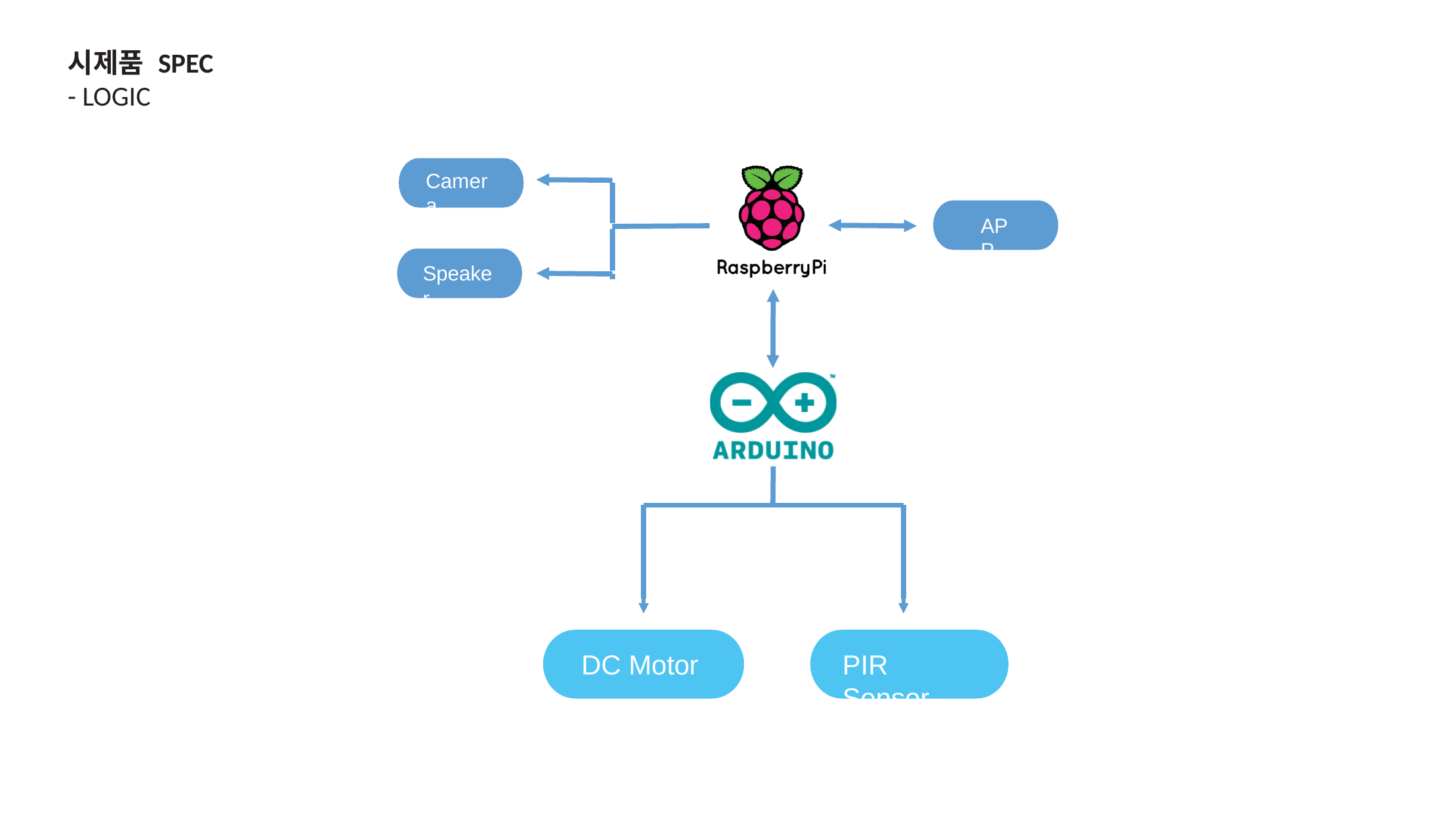

# 시제품 SPEC - LOGIC

Camera

APP

Speaker

DC Motor
PIR Sensor